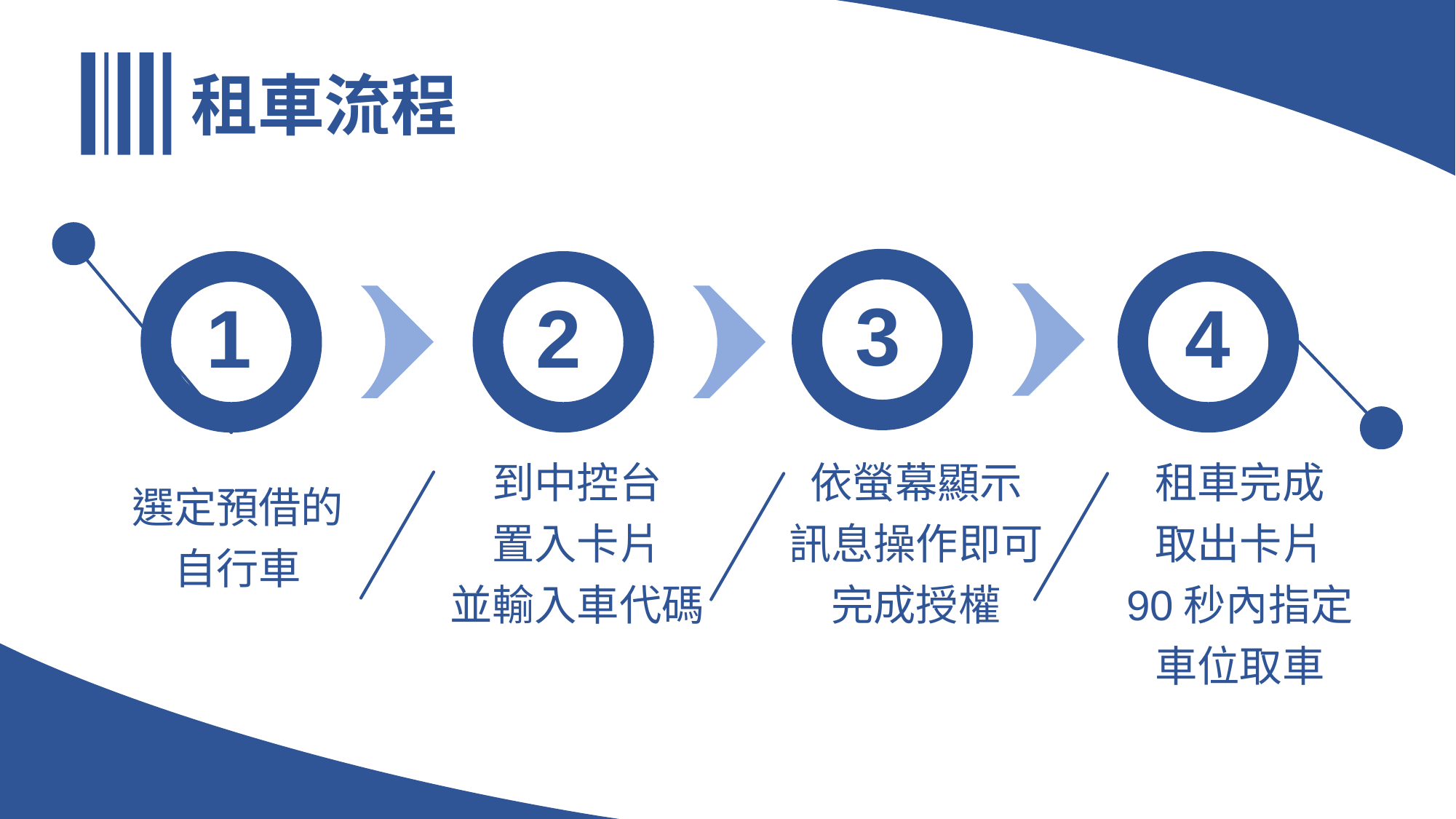

租車流程

| 3 |
| --- |
| 1 |
| --- |
| 2 |
| --- |
| 4 |
| --- |

| 選定預借的 自行車 |
| --- |
| 到中控台 置入卡片 並輸入車代碼 |
| --- |
| 依螢幕顯示 訊息操作即可完成授權 |
| --- |
| 租車完成 取出卡片 90秒內指定車位取車 |
| --- |